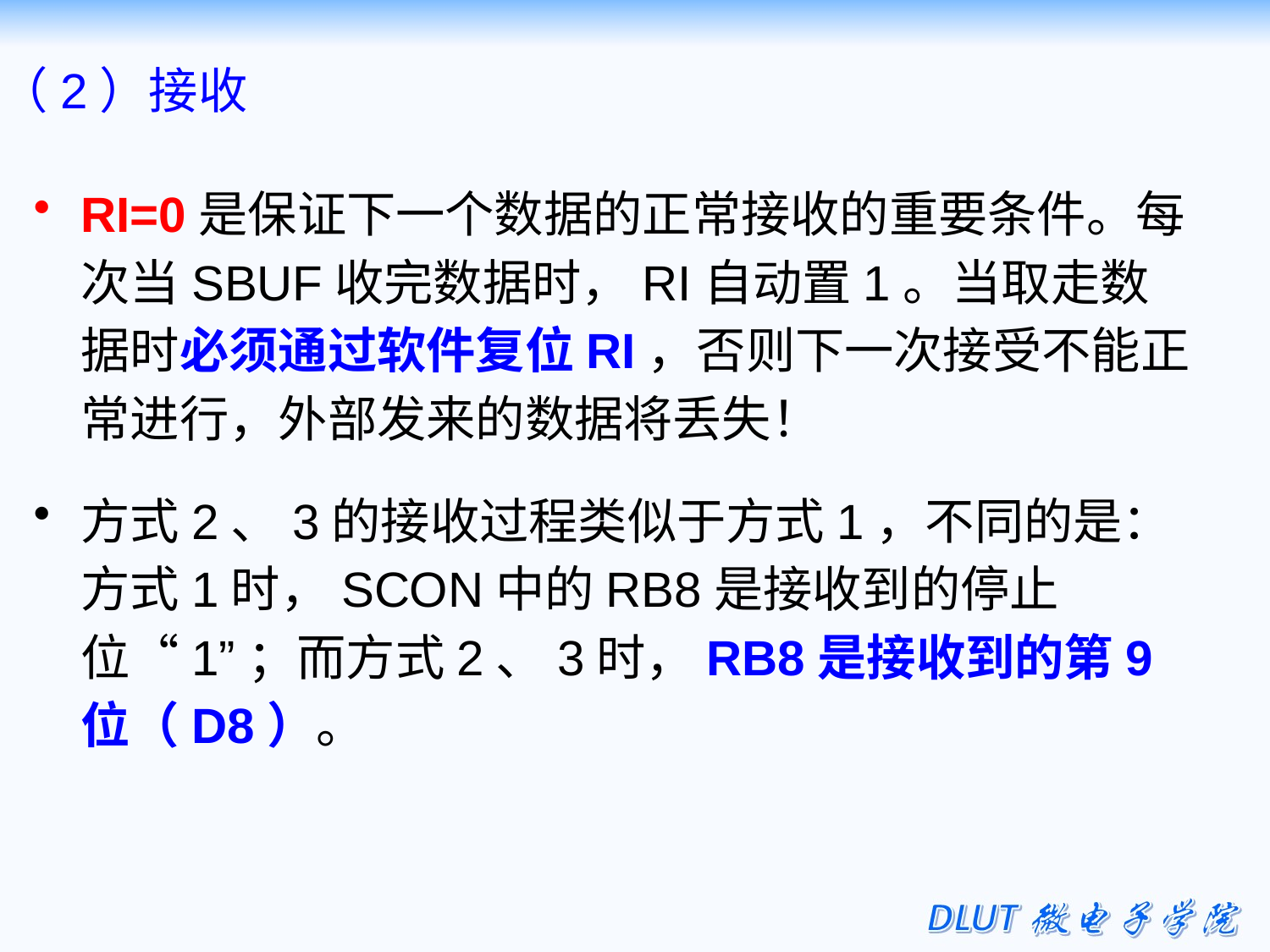

（2）接收
RI=0是保证下一个数据的正常接收的重要条件。每次当SBUF收完数据时，RI自动置1。当取走数据时必须通过软件复位RI，否则下一次接受不能正常进行，外部发来的数据将丢失！
方式2、3的接收过程类似于方式1，不同的是：方式1时，SCON中的RB8是接收到的停止位“1”；而方式2、3时，RB8是接收到的第9位（D8）。